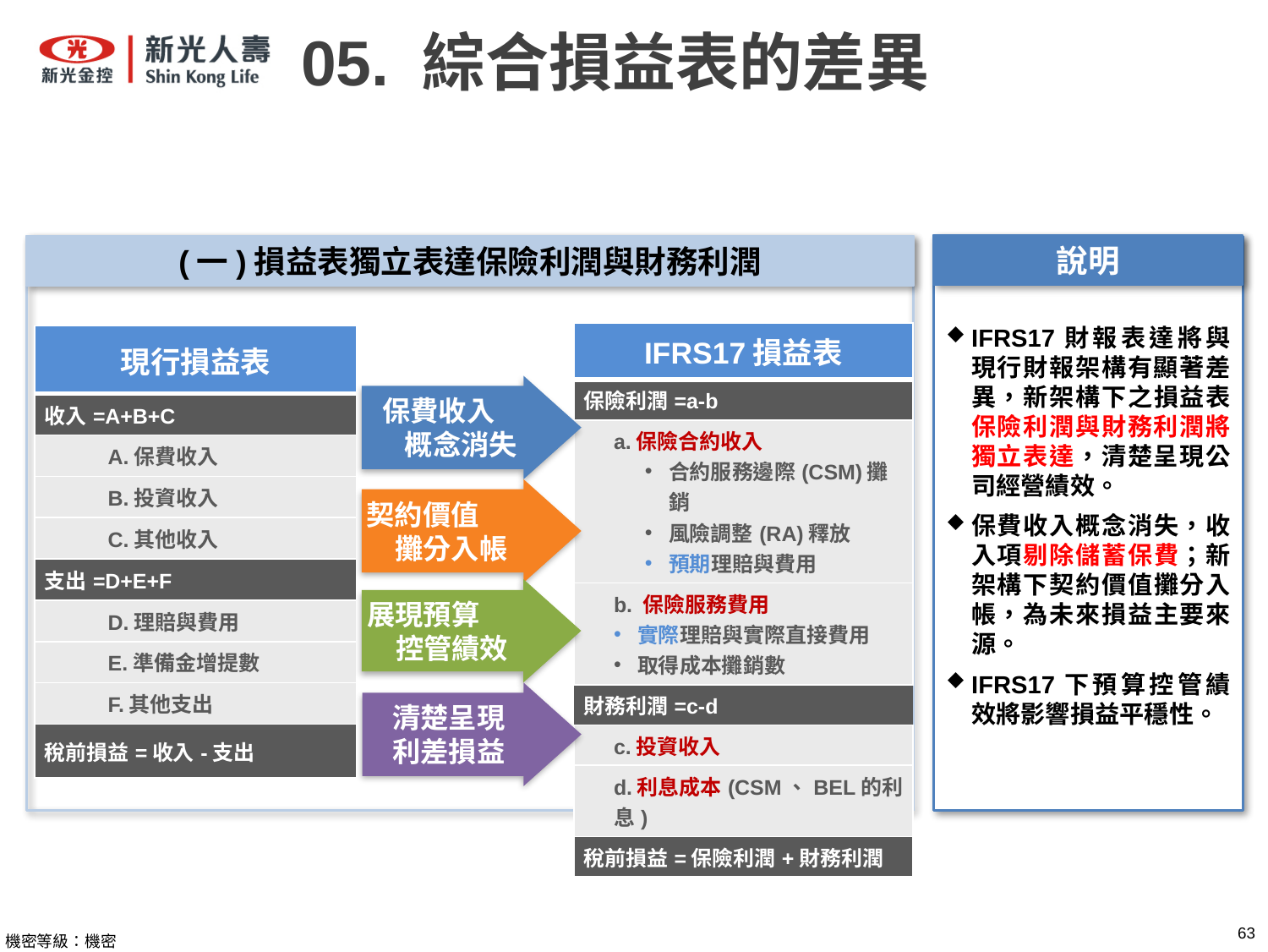

(一)損益表獨立表達保險利潤與財務利潤
05. 綜合損益表的差異
說明

IFRS17財報表達將與現行財報架構有顯著差異，新架構下之損益表保險利潤與財務利潤將獨立表達，清楚呈現公司經營績效。
保費收入概念消失，收入項剔除儲蓄保費；新架構下契約價值攤分入帳，為未來損益主要來源。
IFRS17下預算控管績效將影響損益平穩性。
| IFRS17損益表 |
| --- |
| 保險利潤=a-b |
| a.保險合約收入 合約服務邊際(CSM)攤銷 風險調整(RA)釋放 預期理賠與費用 |
| b. 保險服務費用 實際理賠與實際直接費用 取得成本攤銷數 |
| 財務利潤=c-d |
| c.投資收入 |
| d.利息成本(CSM、BEL的利息) |
| 稅前損益=保險利潤+財務利潤 |
| 現行損益表 |
| --- |
| 收入=A+B+C |
| A.保費收入 |
| B.投資收入 |
| C.其他收入 |
| 支出=D+E+F |
| D.理賠與費用 |
| E.準備金增提數 |
| F.其他支出 |
| 稅前損益=收入-支出 |
保費收入        概念消失
契約價值          攤分入帳
展現預算          控管績效
清楚呈現
利差損益